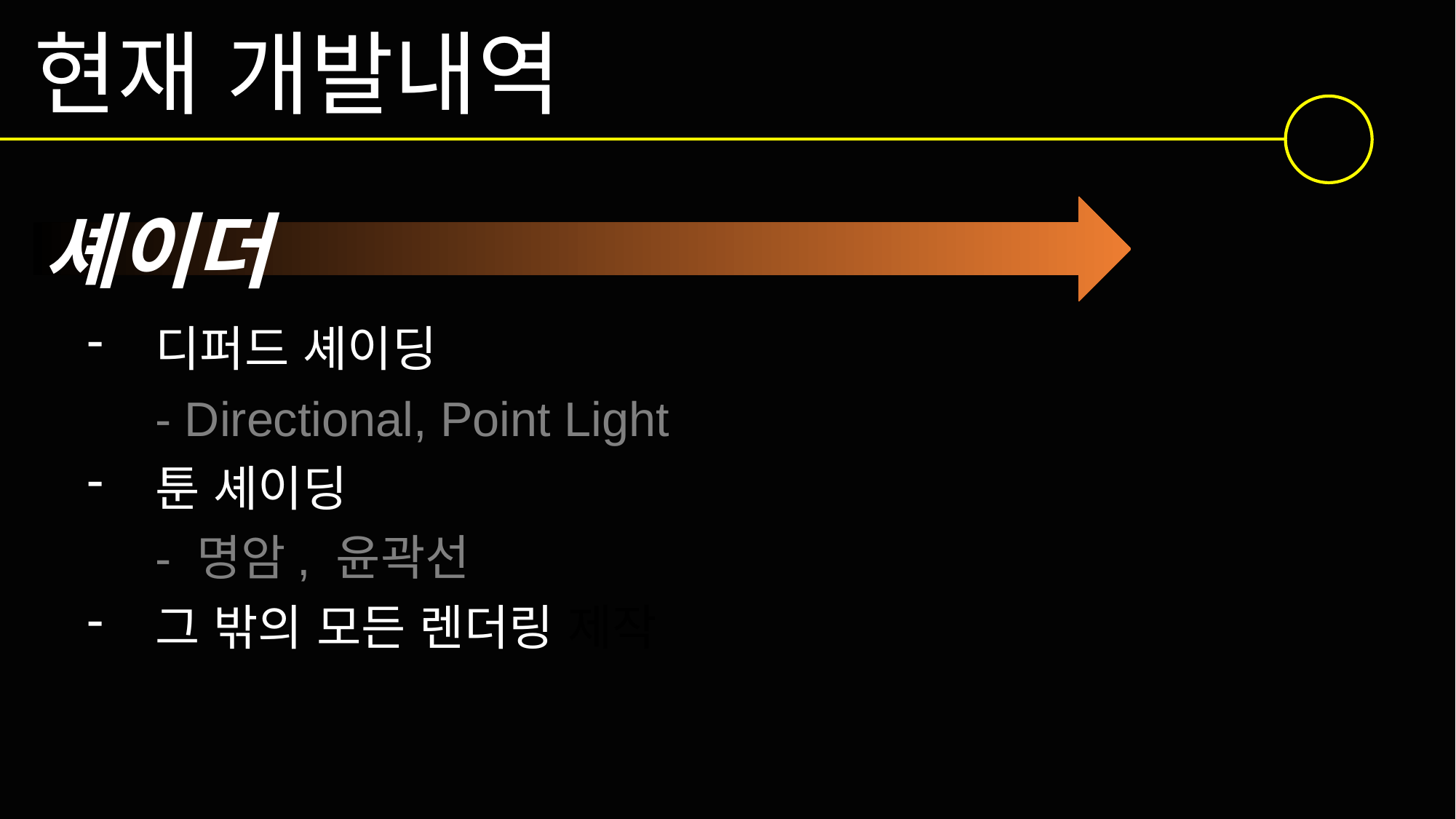

현재 개발내역

셰이더
디퍼드 셰이딩
	- Directional, Point Light
툰 셰이딩
	- 명암, 윤곽선
그 밖의 모든 렌더링 제작